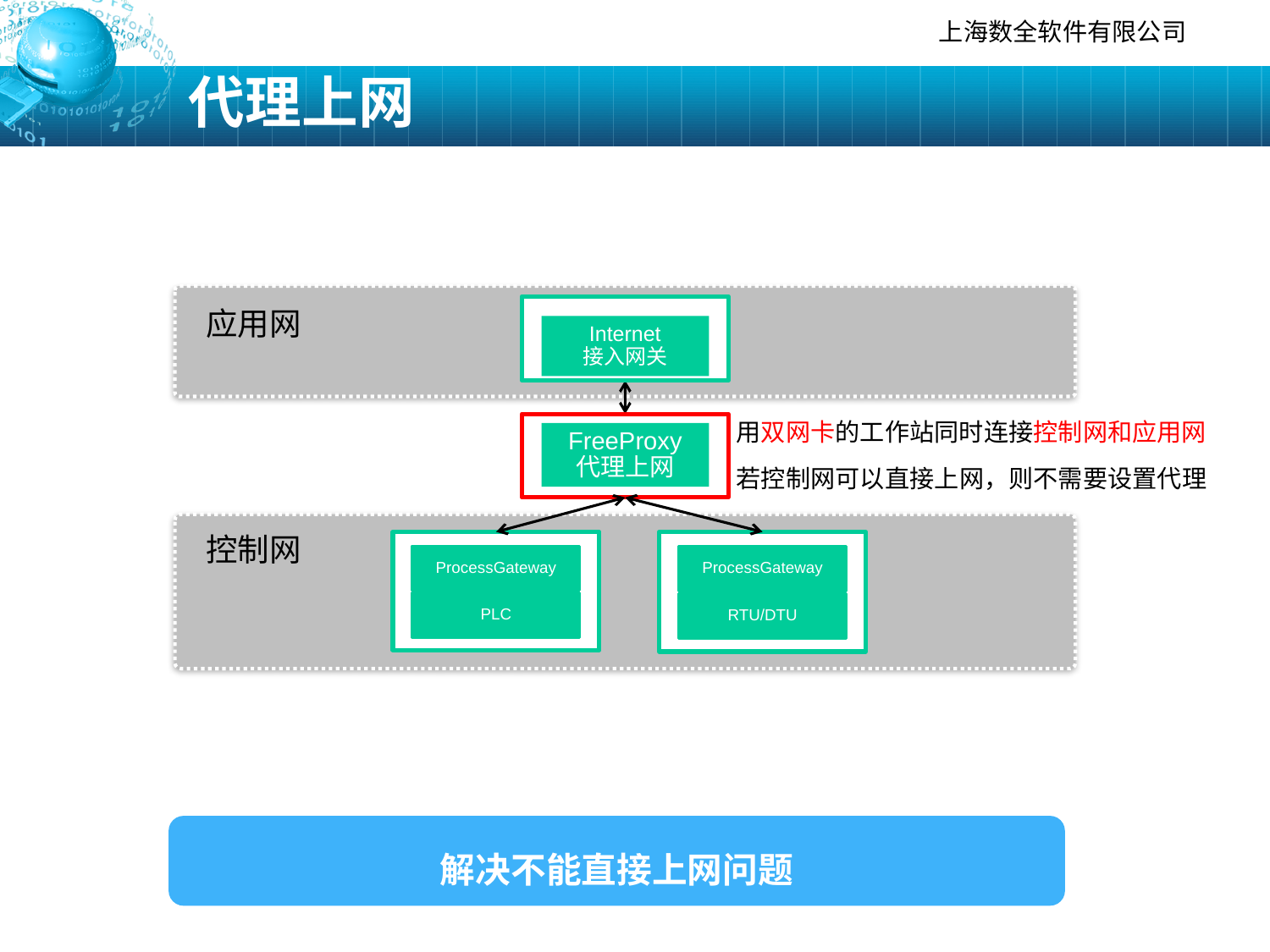

# 代理上网

Internet
接入网关
应用网
用双网卡的工作站同时连接控制网和应用网
若控制网可以直接上网，则不需要设置代理

FreeProxy
代理上网

控制网

ProcessGateway
PLC

ProcessGateway
RTU/DTU
解决不能直接上网问题